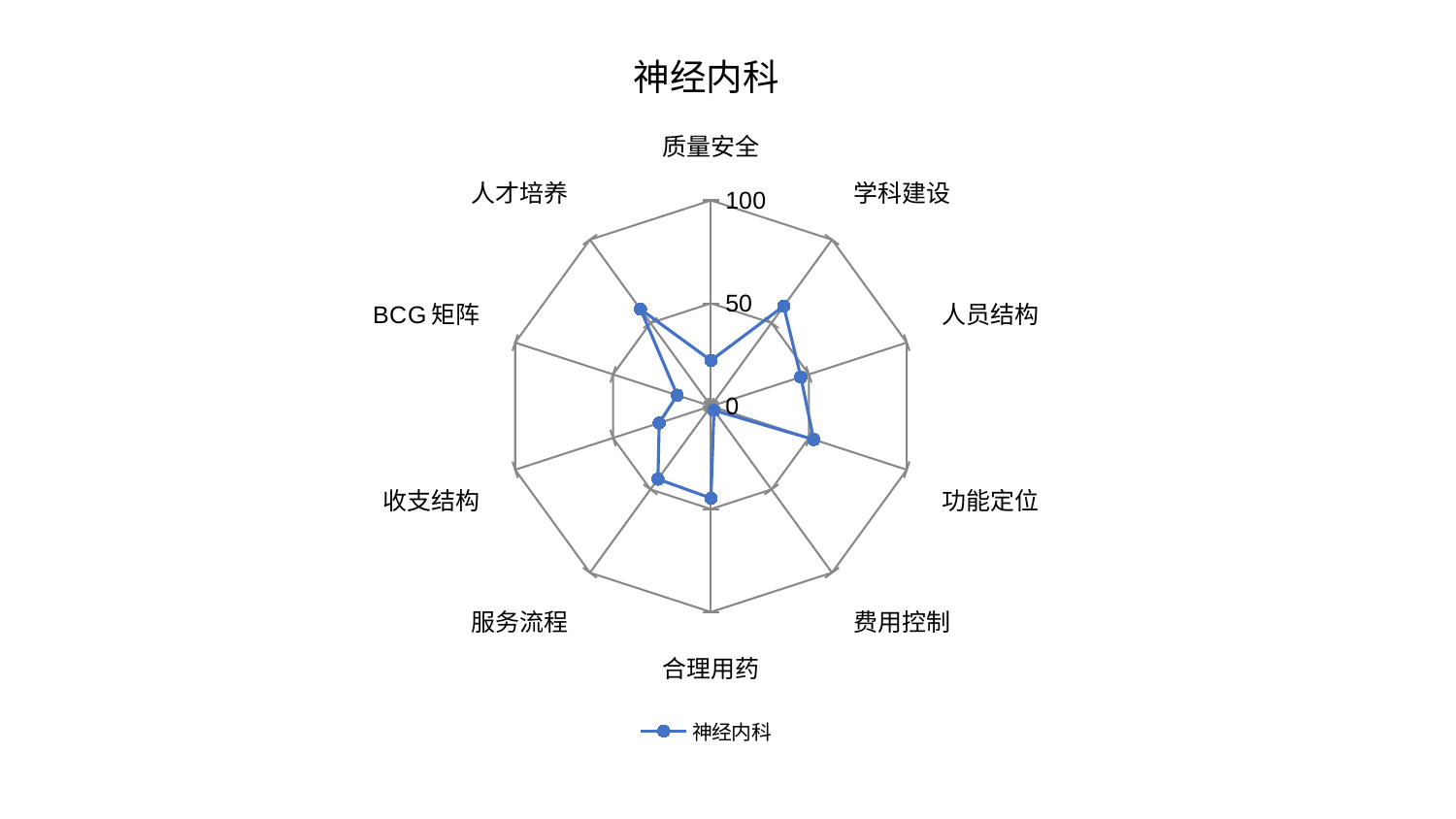

### Chart: 神经内科

| Category | 神经内科 |
|---|---|
| 质量安全 | 22.197856774881515 |
| 学科建设 | 60.10065540128972 |
| 人员结构 | 45.90421385951358 |
| 功能定位 | 52.47795922471684 |
| 费用控制 | 2.4845168551497285 |
| 合理用药 | 44.70028101227037 |
| 服务流程 | 43.81990520273235 |
| 收支结构 | 26.44184510636742 |
| BCG矩阵 | 17.234237506367187 |
| 人才培养 | 58.24525413079005 |
141